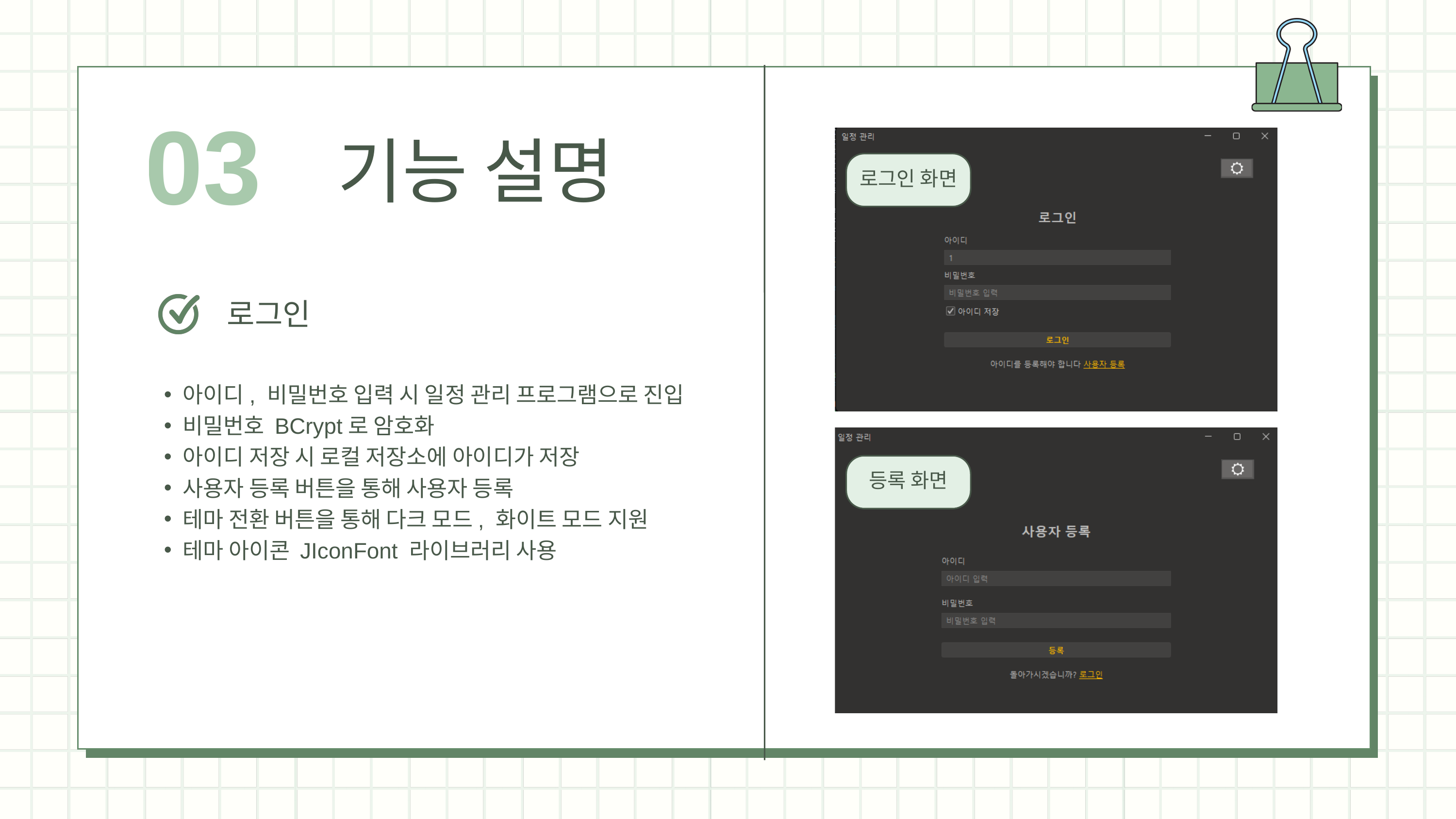

03
기능 설명

로그인 화면
로그인

아이디, 비밀번호 입력 시 일정 관리 프로그램으로 진입
비밀번호 BCrypt로 암호화
아이디 저장 시 로컬 저장소에 아이디가 저장
사용자 등록 버튼을 통해 사용자 등록
테마 전환 버튼을 통해 다크 모드, 화이트 모드 지원
테마 아이콘 JIconFont 라이브러리 사용

등록 화면